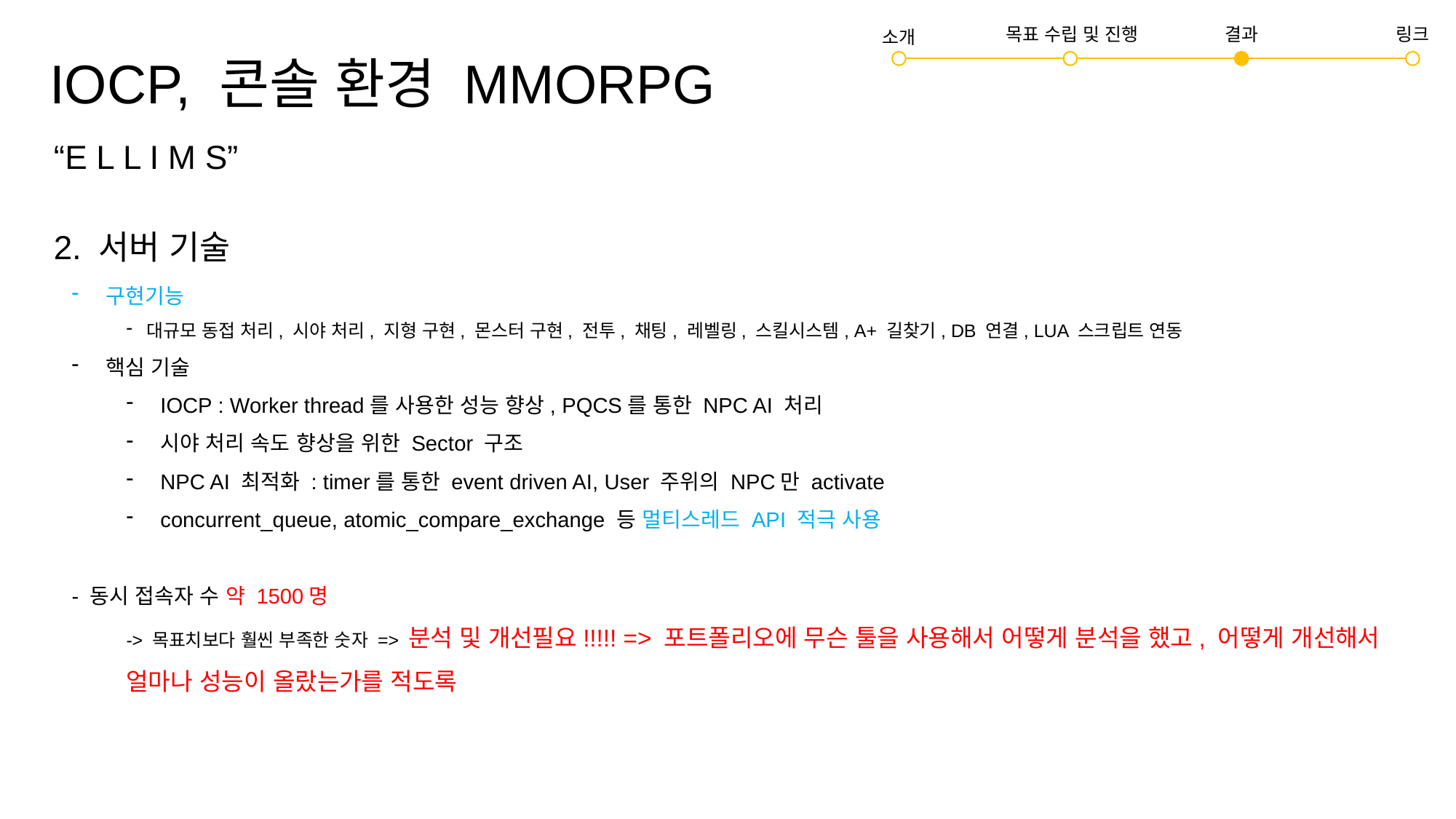

# IOCP, 콘솔 환경 MMORPG
링크
결과
목표 수립 및 진행
소개

“E L L I M S”
2. 서버 기술
구현기능
대규모 동접 처리, 시야 처리, 지형 구현, 몬스터 구현, 전투, 채팅, 레벨링, 스킬시스템, A+ 길찾기, DB 연결, LUA 스크립트 연동
핵심 기술
IOCP : Worker thread를 사용한 성능 향상, PQCS를 통한 NPC AI 처리
시야 처리 속도 향상을 위한 Sector 구조
NPC AI 최적화 : timer를 통한 event driven AI, User 주위의 NPC만 activate
concurrent_queue, atomic_compare_exchange 등 멀티스레드 API 적극 사용

- 동시 접속자 수 약 1500명
-> 목표치보다 훨씬 부족한 숫자 => 분석 및 개선필요!!!!! => 포트폴리오에 무슨 툴을 사용해서 어떻게 분석을 했고, 어떻게 개선해서 얼마나 성능이 올랐는가를 적도록